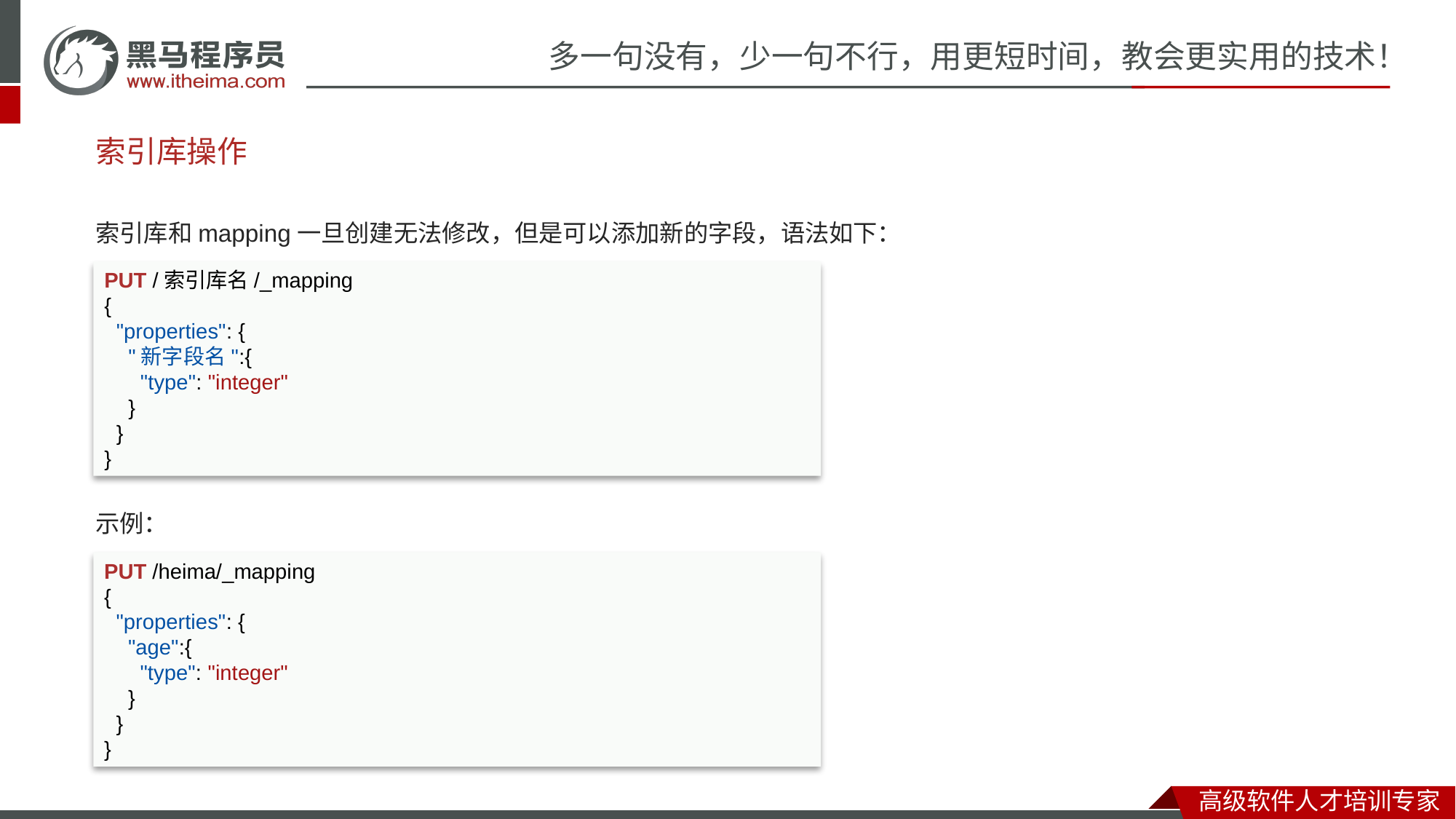

# 索引库操作
索引库和mapping一旦创建无法修改，但是可以添加新的字段，语法如下：

示例：

PUT /索引库名/_mapping
{
  "properties": {
    "新字段名":{
      "type": "integer"
    }
  }
}
PUT /heima/_mapping
{
  "properties": {
    "age":{
      "type": "integer"
    }
  }
}